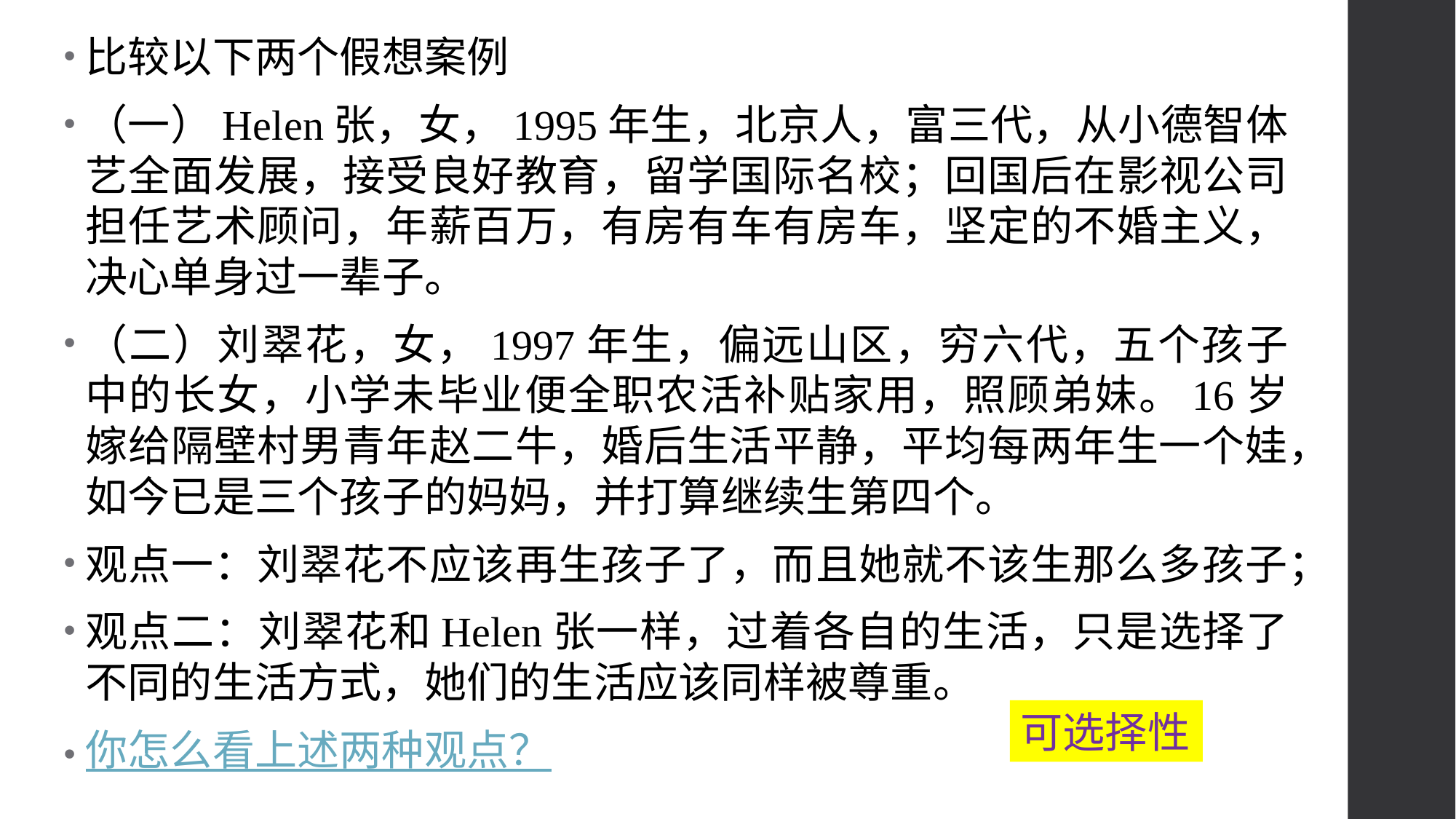

比较以下两个假想案例
（一）Helen张，女，1995年生，北京人，富三代，从小德智体艺全面发展，接受良好教育，留学国际名校；回国后在影视公司担任艺术顾问，年薪百万，有房有车有房车，坚定的不婚主义，决心单身过一辈子。
（二）刘翠花，女，1997年生，偏远山区，穷六代，五个孩子中的长女，小学未毕业便全职农活补贴家用，照顾弟妹。16岁嫁给隔壁村男青年赵二牛，婚后生活平静，平均每两年生一个娃，如今已是三个孩子的妈妈，并打算继续生第四个。
观点一：刘翠花不应该再生孩子了，而且她就不该生那么多孩子；
观点二：刘翠花和Helen张一样，过着各自的生活，只是选择了不同的生活方式，她们的生活应该同样被尊重。
你怎么看上述两种观点？
可选择性